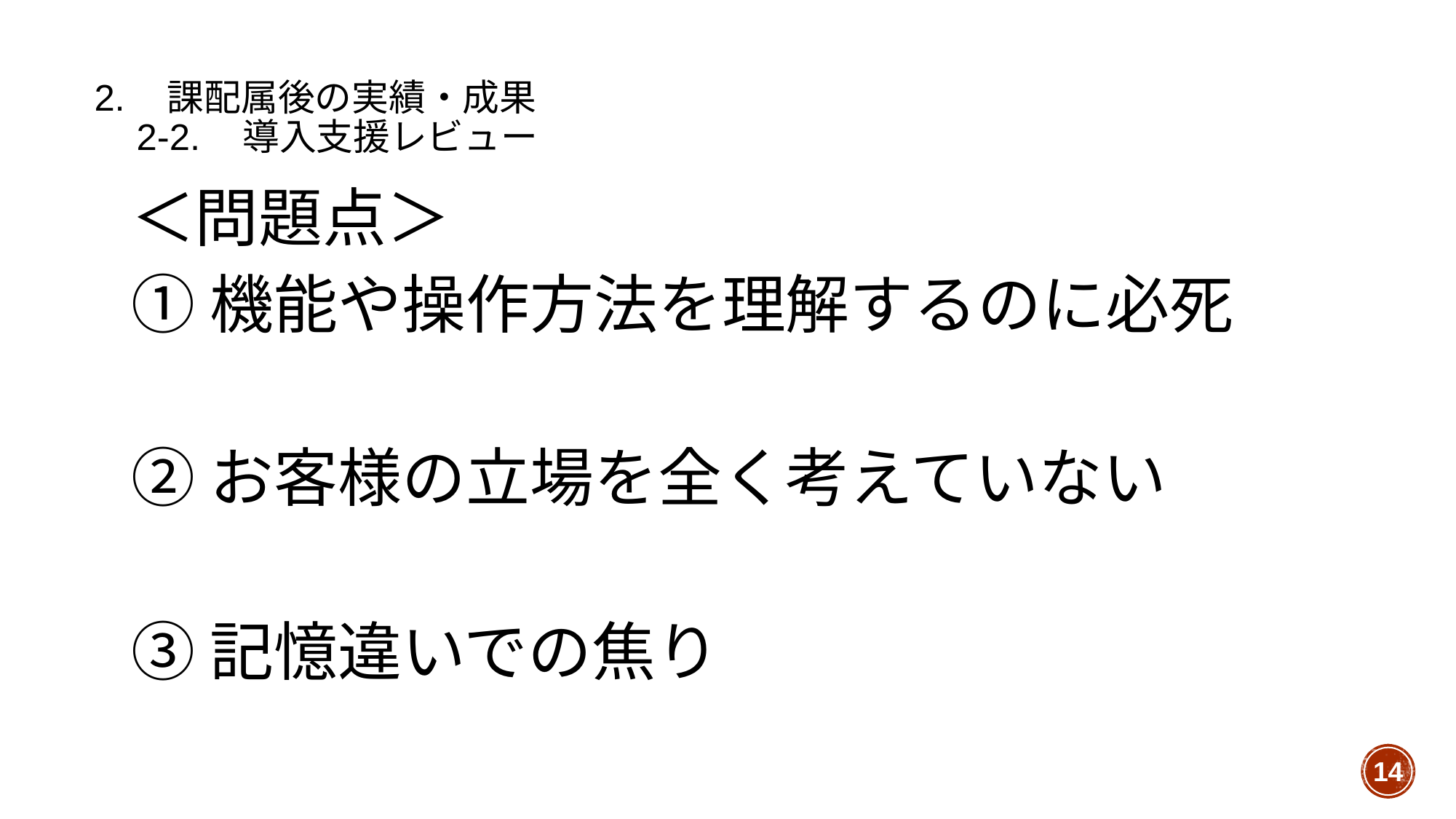

# 2.　課配属後の実績・成果 　2-2.　導入支援レビュー
＜問題点＞
①機能や操作方法を理解するのに必死

②お客様の立場を全く考えていない

③記憶違いでの焦り

14